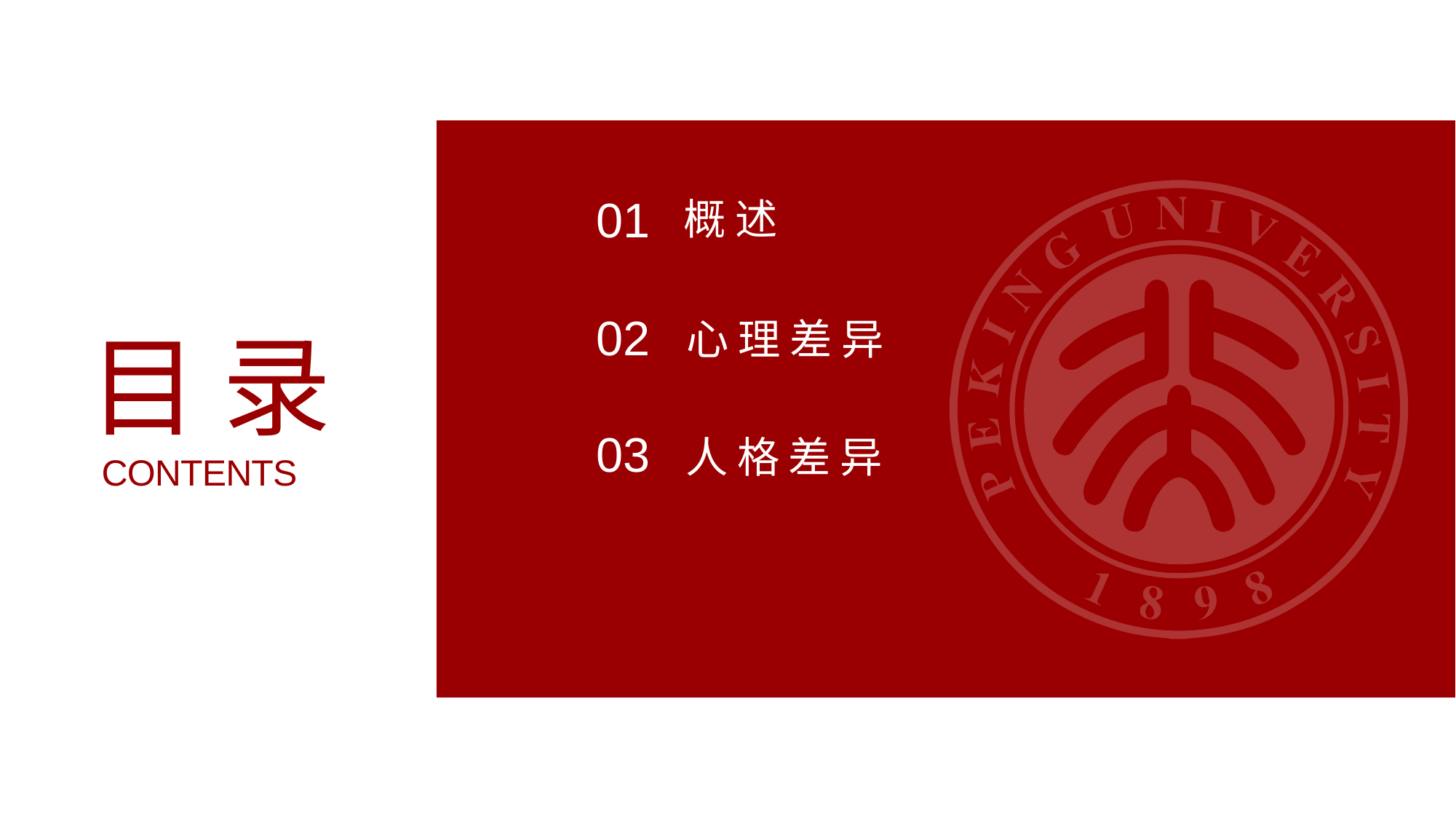

01
概述
02
心理差异
目录
CONTENTS
03
人格差异